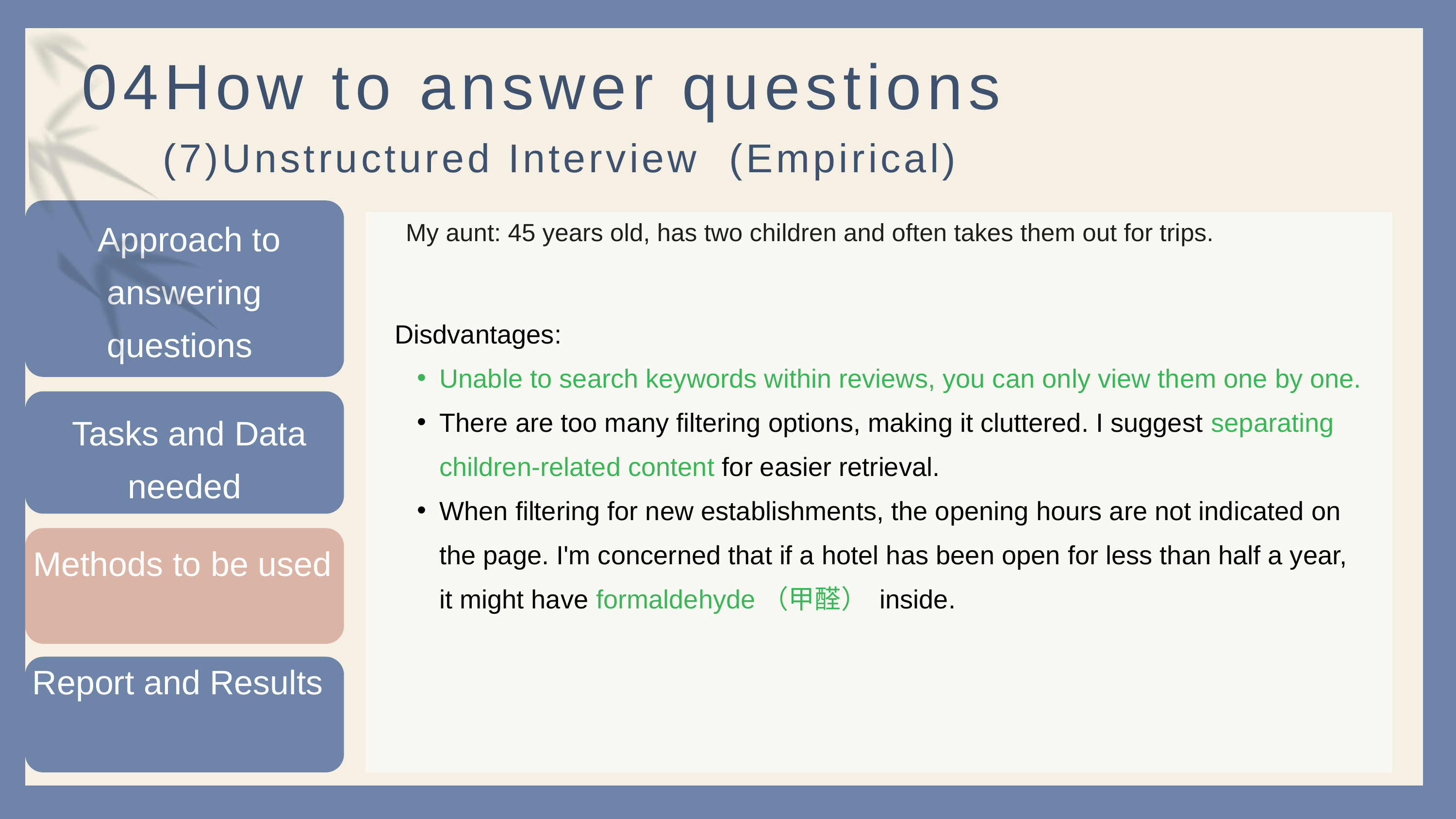

04How to answer questions
(7)Unstructured Interview  (Empirical)

My aunt: 45 years old, has two children and often takes them out for trips.

 Approach to answering questions

Disdvantages:
Unable to search keywords within reviews, you can only view them one by one.
There are too many filtering options, making it cluttered. I suggest separating children-related content for easier retrieval.
When filtering for new establishments, the opening hours are not indicated on the page. I'm concerned that if a hotel has been open for less than half a year, it might have formaldehyde（甲醛） inside.

 Tasks and Data needed

Methods to be used
Report and Results